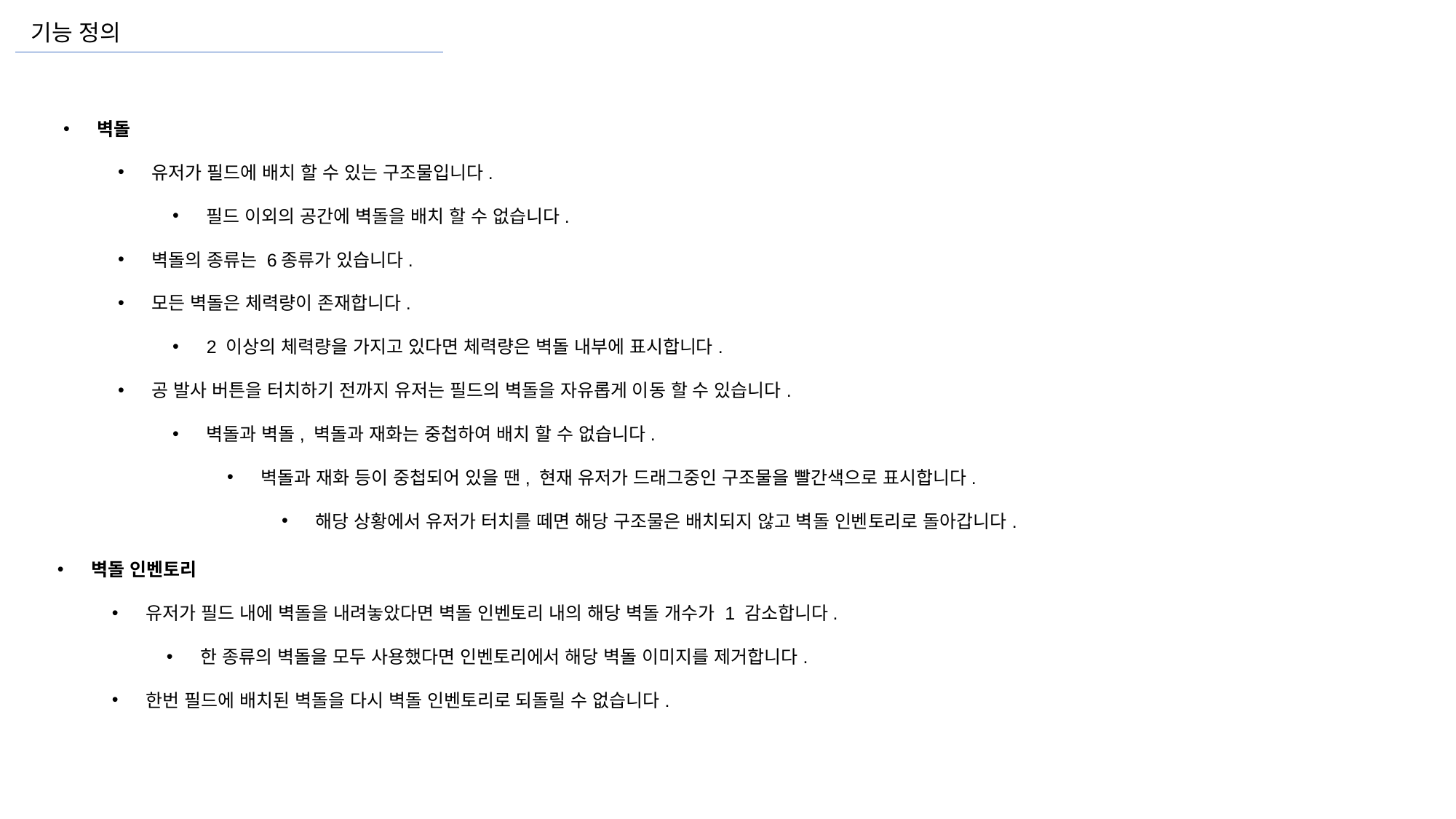

기능 정의
벽돌
유저가 필드에 배치 할 수 있는 구조물입니다.
필드 이외의 공간에 벽돌을 배치 할 수 없습니다.
벽돌의 종류는 6종류가 있습니다.
모든 벽돌은 체력량이 존재합니다.
2 이상의 체력량을 가지고 있다면 체력량은 벽돌 내부에 표시합니다.
공 발사 버튼을 터치하기 전까지 유저는 필드의 벽돌을 자유롭게 이동 할 수 있습니다.
벽돌과 벽돌, 벽돌과 재화는 중첩하여 배치 할 수 없습니다.
벽돌과 재화 등이 중첩되어 있을 땐, 현재 유저가 드래그중인 구조물을 빨간색으로 표시합니다.
해당 상황에서 유저가 터치를 떼면 해당 구조물은 배치되지 않고 벽돌 인벤토리로 돌아갑니다.

벽돌 인벤토리
유저가 필드 내에 벽돌을 내려놓았다면 벽돌 인벤토리 내의 해당 벽돌 개수가 1 감소합니다.
한 종류의 벽돌을 모두 사용했다면 인벤토리에서 해당 벽돌 이미지를 제거합니다.
한번 필드에 배치된 벽돌을 다시 벽돌 인벤토리로 되돌릴 수 없습니다.